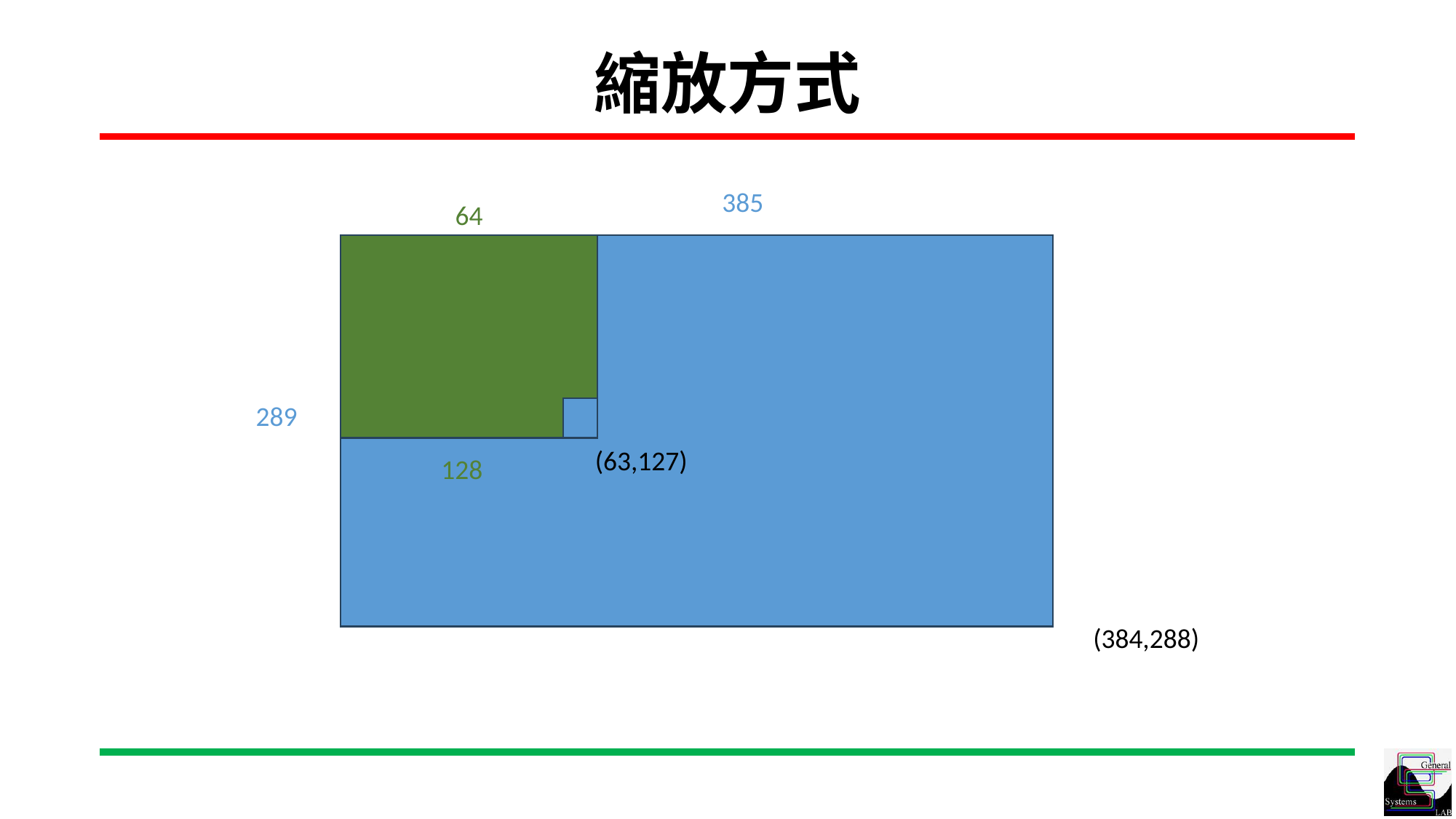

# 縮放方式
385
64

289

(63,127)
128
(384,288)